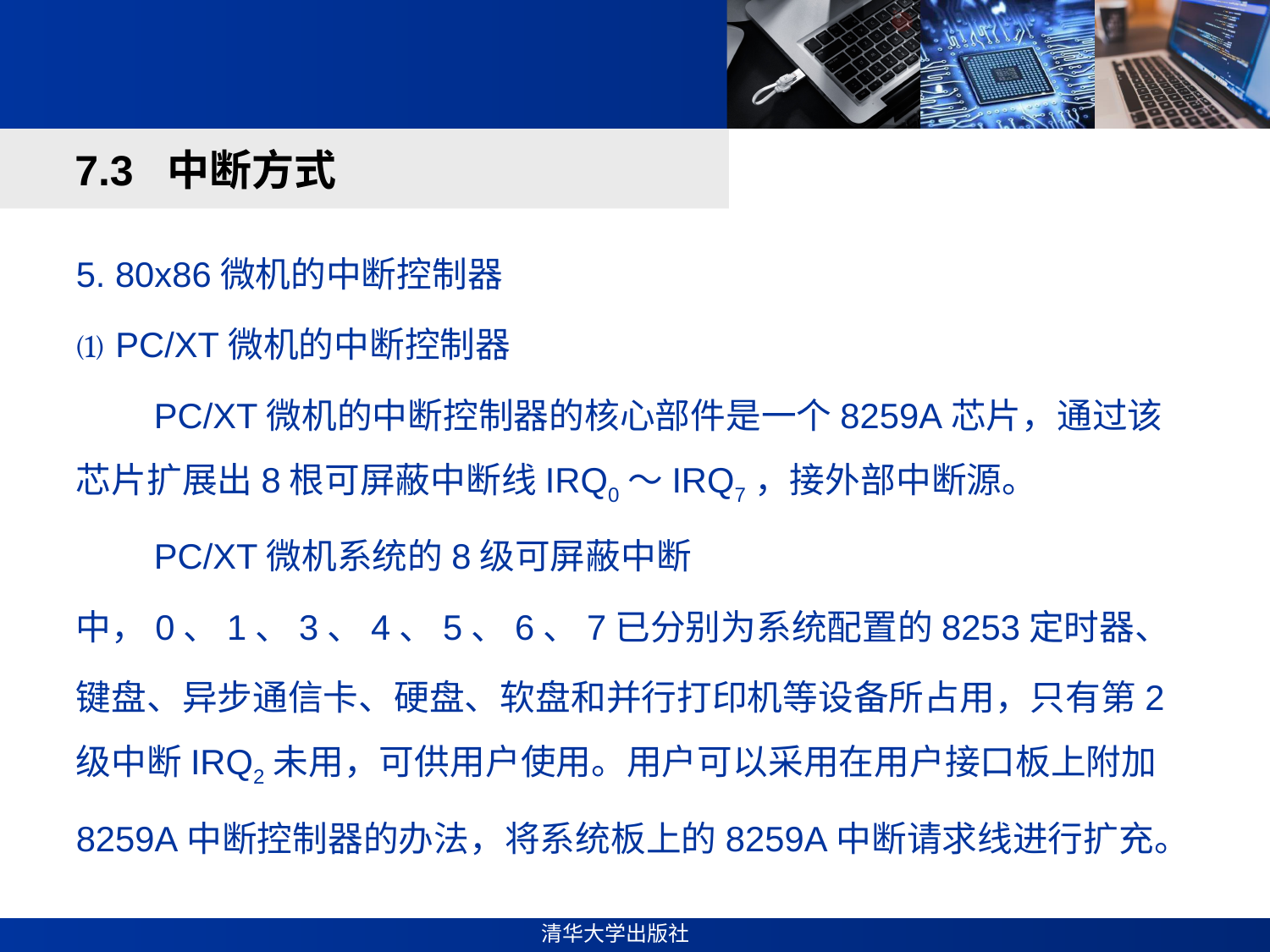

#
7.3  中断方式
5. 80x86微机的中断控制器
⑴ PC/XT微机的中断控制器
        PC/XT微机的中断控制器的核心部件是一个8259A芯片，通过该芯片扩展出8根可屏蔽中断线IRQ0～IRQ7，接外部中断源。
        PC/XT微机系统的8级可屏蔽中断中，0、1、3、4、5、6、7已分别为系统配置的8253定时器、键盘、异步通信卡、硬盘、软盘和并行打印机等设备所占用，只有第2级中断IRQ2未用，可供用户使用。用户可以采用在用户接口板上附加8259A中断控制器的办法，将系统板上的8259A中断请求线进行扩充。